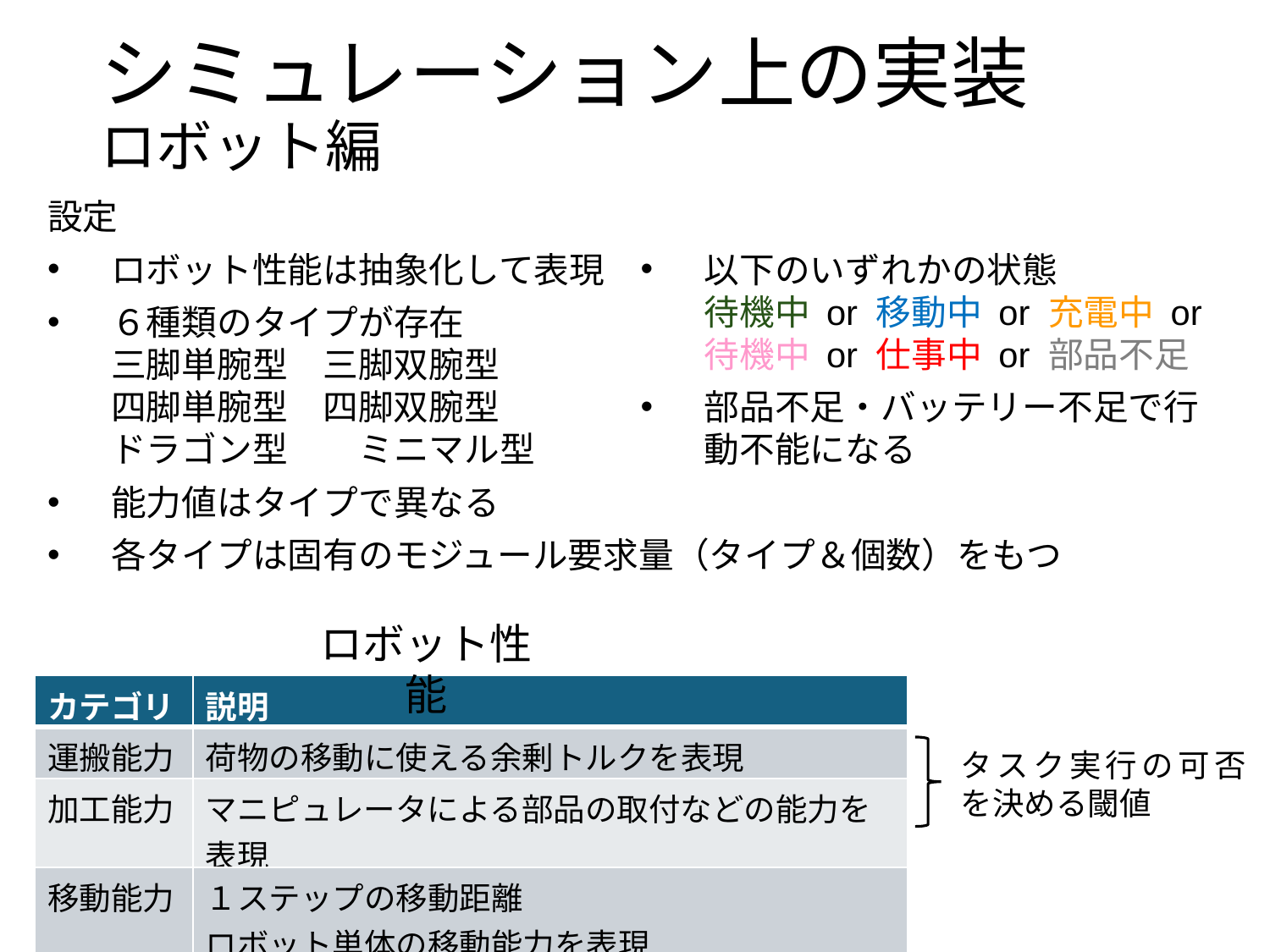

# シミュレーション上の実装 ロボット編

以下のいずれかの状態
待機中 or 移動中 or 充電中 or
待機中 or 仕事中 or 部品不足
部品不足・バッテリー不足で行動不能になる
設定
ロボット性能は抽象化して表現
６種類のタイプが存在
三脚単腕型　三脚双腕型
四脚単腕型　四脚双腕型
ドラゴン型　　ミニマル型
能力値はタイプで異なる
各タイプは固有のモジュール要求量（タイプ＆個数）をもつ
ロボット性能
| カテゴリ | 説明 |
| --- | --- |
| 運搬能力 | 荷物の移動に使える余剰トルクを表現 |
| 加工能力 | マニピュレータによる部品の取付などの能力を表現 |
| 移動能力 | １ステップの移動距離 ロボット単体の移動能力を表現 |

タスク実行の可否を決める閾値